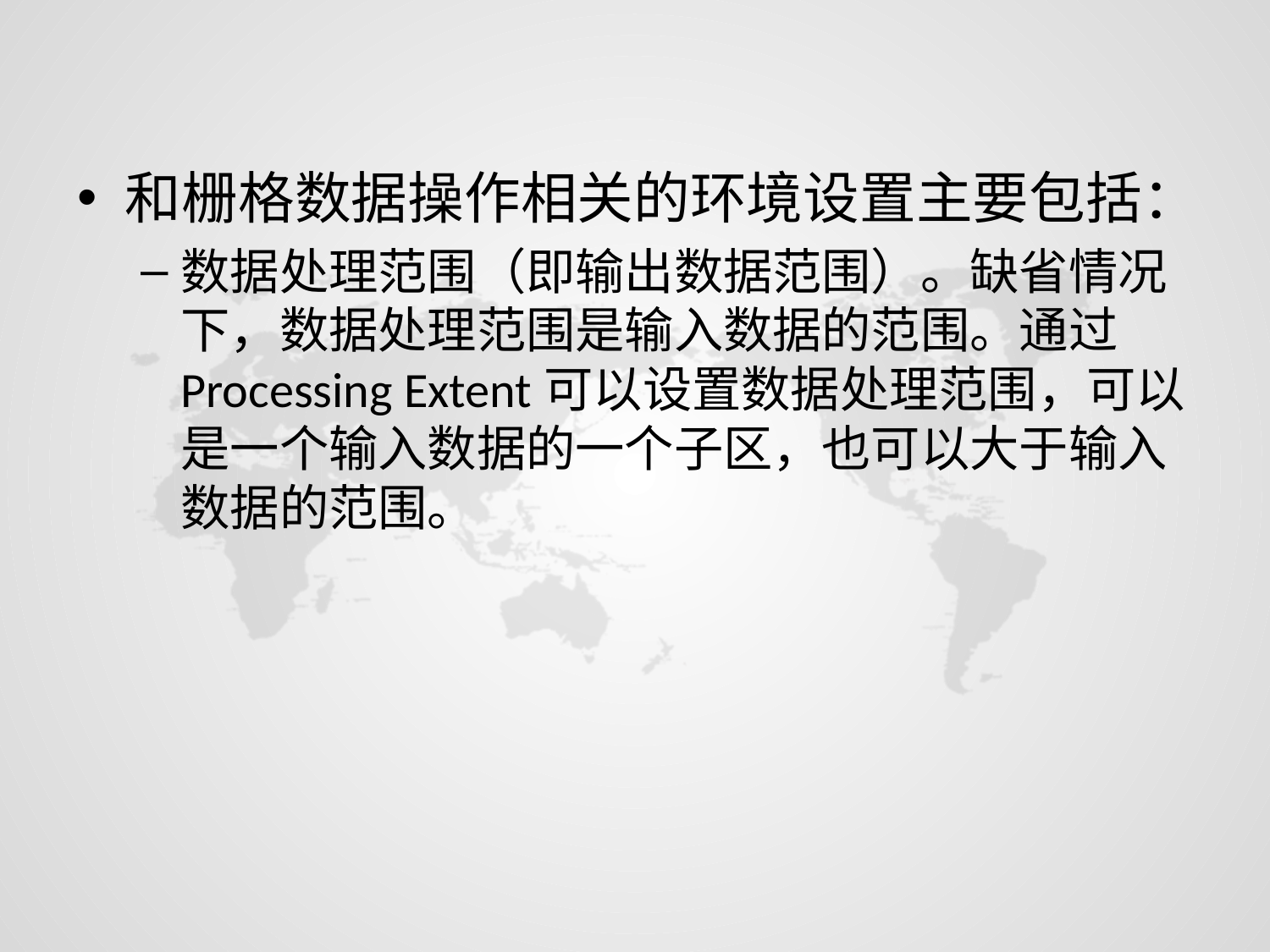

和栅格数据操作相关的环境设置主要包括：
数据处理范围（即输出数据范围）。缺省情况下，数据处理范围是输入数据的范围。通过Processing Extent可以设置数据处理范围，可以是一个输入数据的一个子区，也可以大于输入数据的范围。